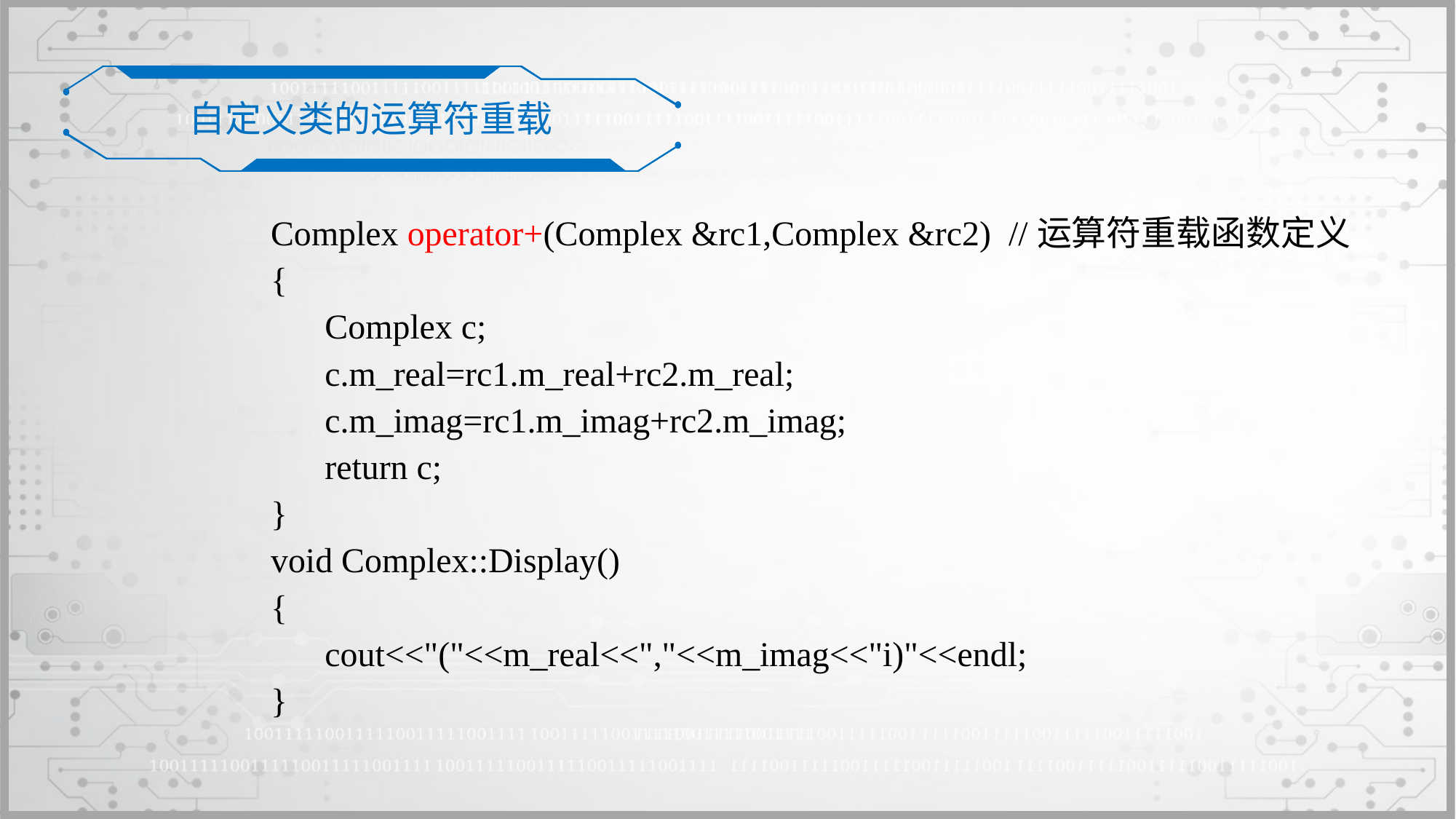

自定义类的运算符重载
Complex operator+(Complex &rc1,Complex &rc2)  //运算符重载函数定义
{
	Complex c;
	c.m_real=rc1.m_real+rc2.m_real;
	c.m_imag=rc1.m_imag+rc2.m_imag;
	return c;
}
void Complex::Display()
{
	cout<<"("<<m_real<<","<<m_imag<<"i)"<<endl;
}